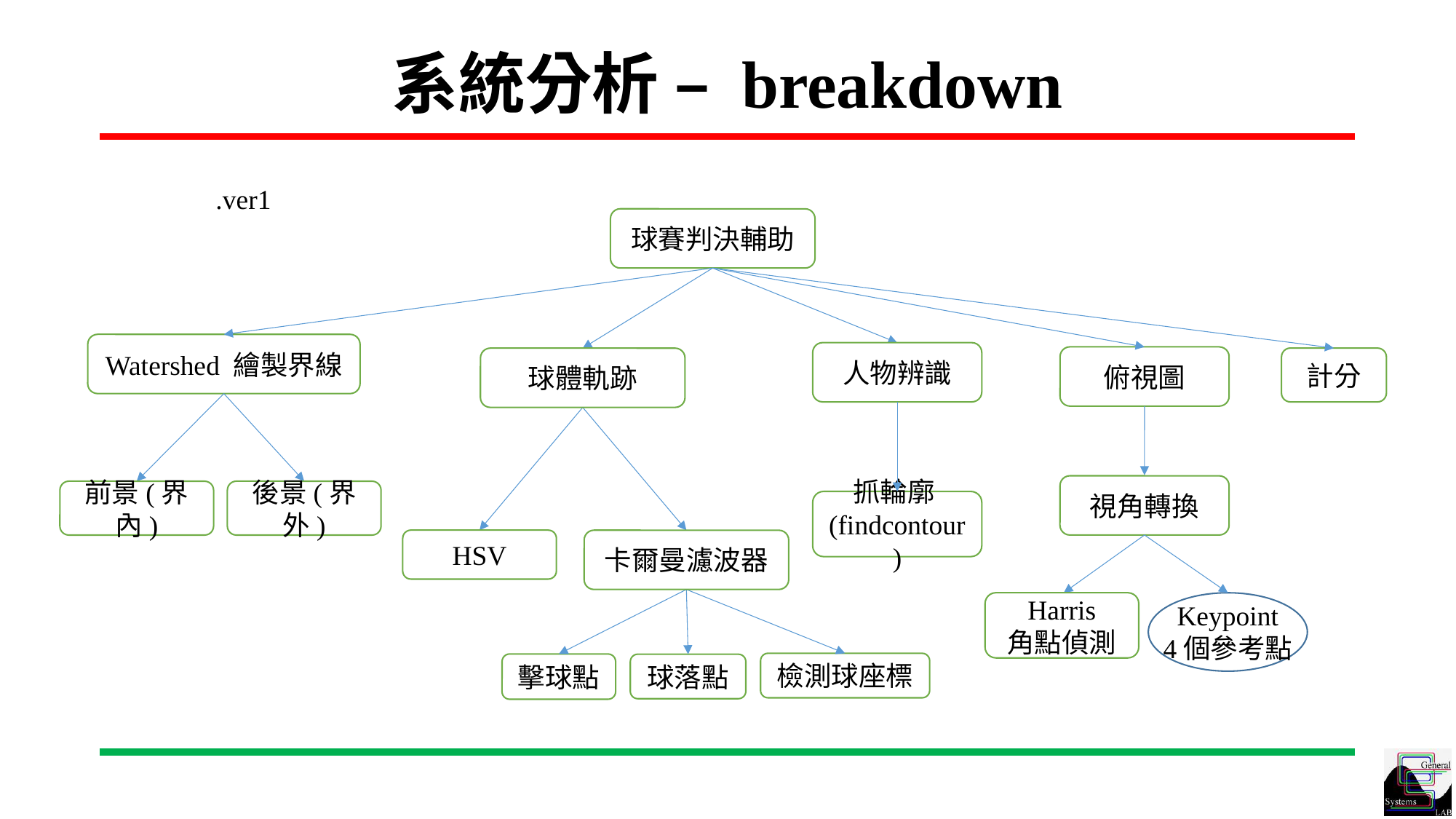

# 系統分析 – breakdown
.ver1
球賽判決輔助
Watershed 繪製界線
人物辨識
俯視圖
計分
球體軌跡
視角轉換
前景(界內)
後景(界外)
抓輪廓(findcontour)
HSV
卡爾曼濾波器
Harris
角點偵測

Keypoint
4個參考點
檢測球座標
擊球點
球落點